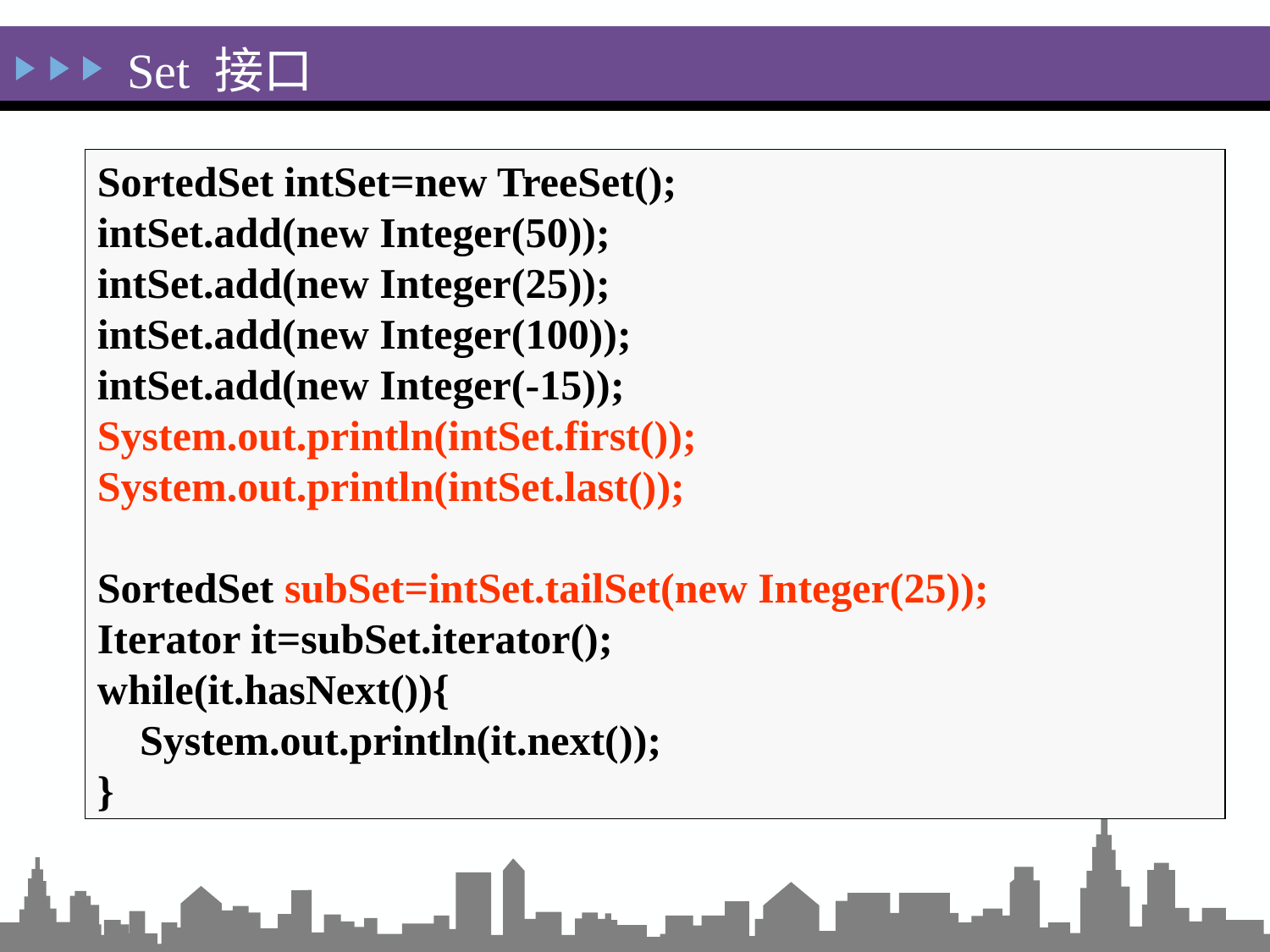

Set 接口
SortedSet intSet=new TreeSet();
intSet.add(new Integer(50));
intSet.add(new Integer(25));
intSet.add(new Integer(100));
intSet.add(new Integer(-15));
System.out.println(intSet.first());
System.out.println(intSet.last());

SortedSet subSet=intSet.tailSet(new Integer(25));
Iterator it=subSet.iterator();
while(it.hasNext()){
    System.out.println(it.next());
}